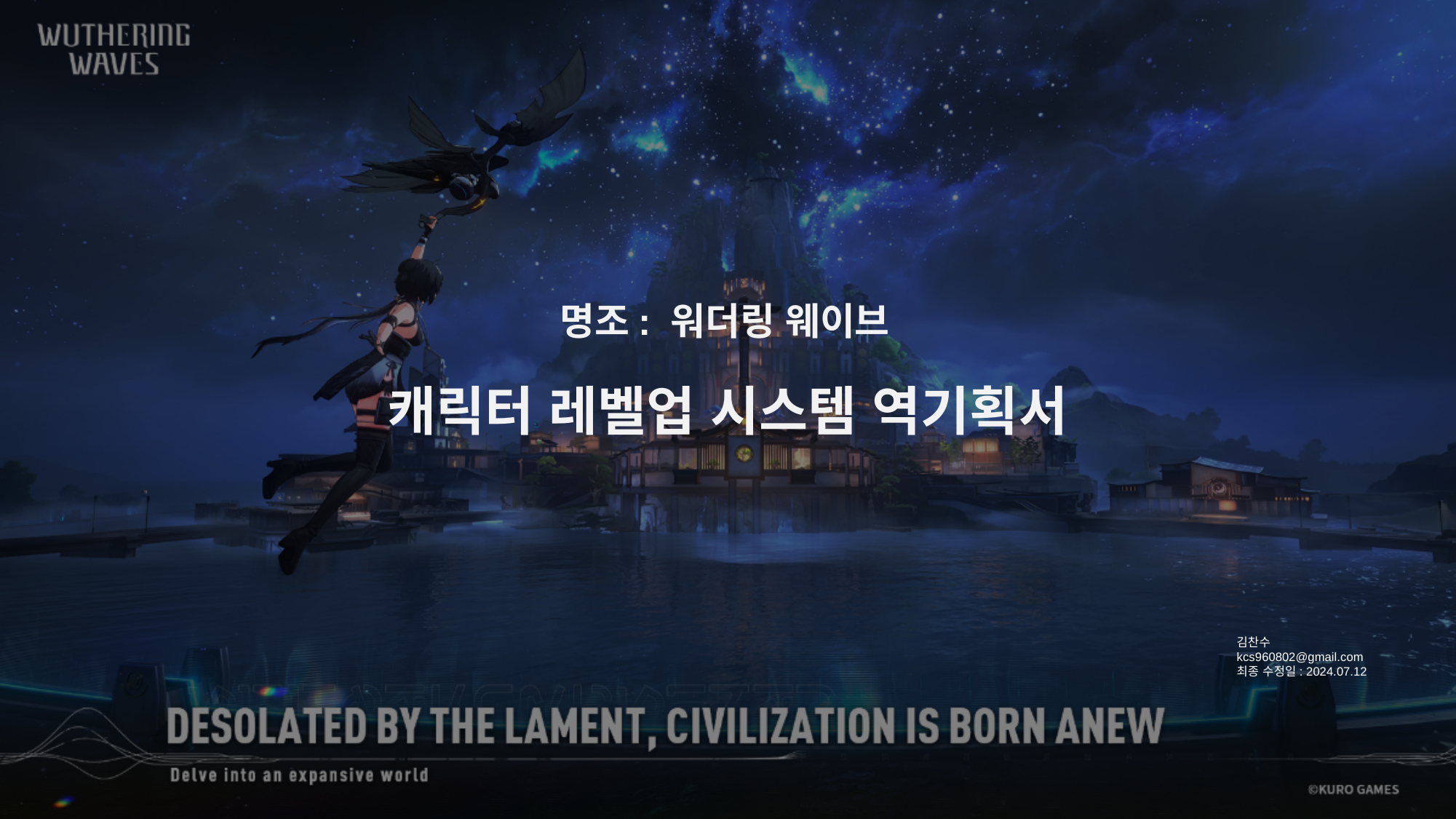

캐릭터 레벨업 시스템 역기획서
명조: 워더링 웨이브
김찬수
kcs960802@gmail.com
최종 수정일: 2024.07.12